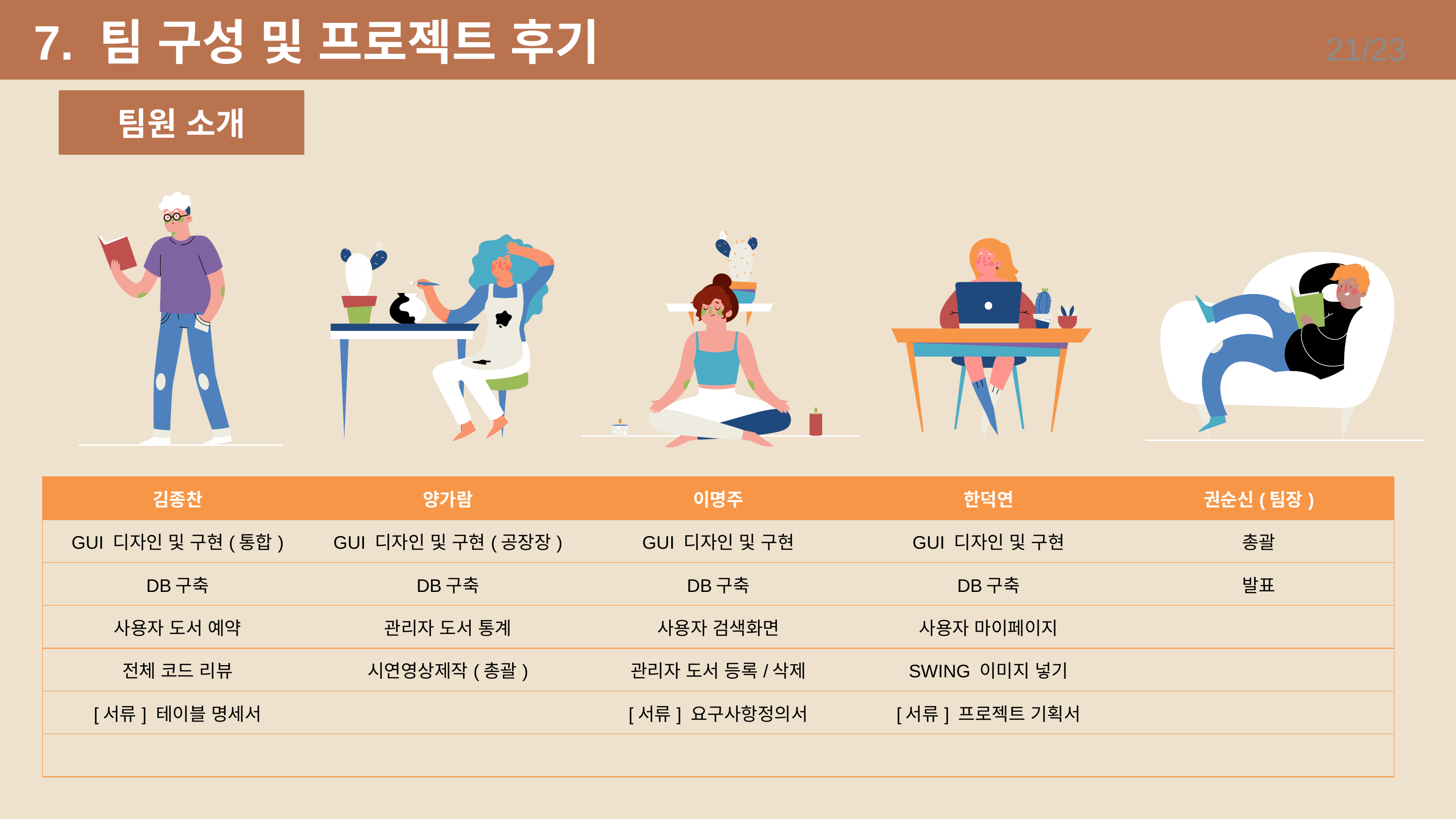

7. 팀 구성 및 프로젝트 후기
21/23
팀원 소개

| 김종찬 | 양가람 | 이명주 | 한덕연 | 권순신(팀장) |
| --- | --- | --- | --- | --- |
| GUI 디자인 및 구현(통합) | GUI 디자인 및 구현(공장장) | GUI 디자인 및 구현 | GUI 디자인 및 구현 | 총괄 |
| DB구축 | DB구축 | DB구축 | DB구축 | 발표 |
| 사용자 도서 예약 | 관리자 도서 통계 | 사용자 검색화면 | 사용자 마이페이지 |  |
| 전체 코드 리뷰 | 시연영상제작(총괄) | 관리자 도서 등록/삭제 | SWING 이미지 넣기 |  |
| [서류] 테이블 명세서 |  | [서류] 요구사항정의서 | [서류] 프로젝트 기획서 |  |
|  |  |  |  |  |